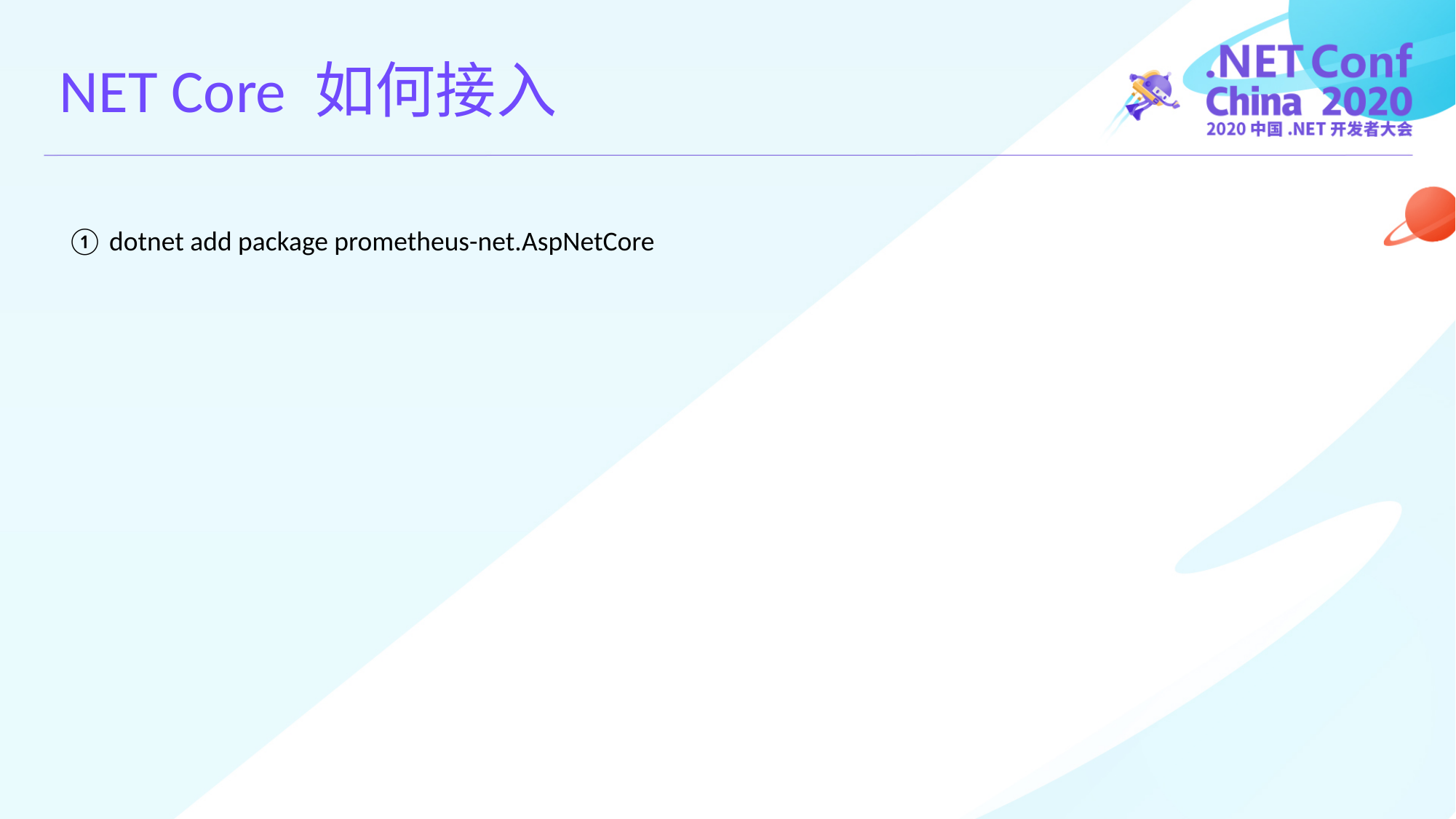

NET Core 如何接入
① dotnet add package prometheus-net.AspNetCore